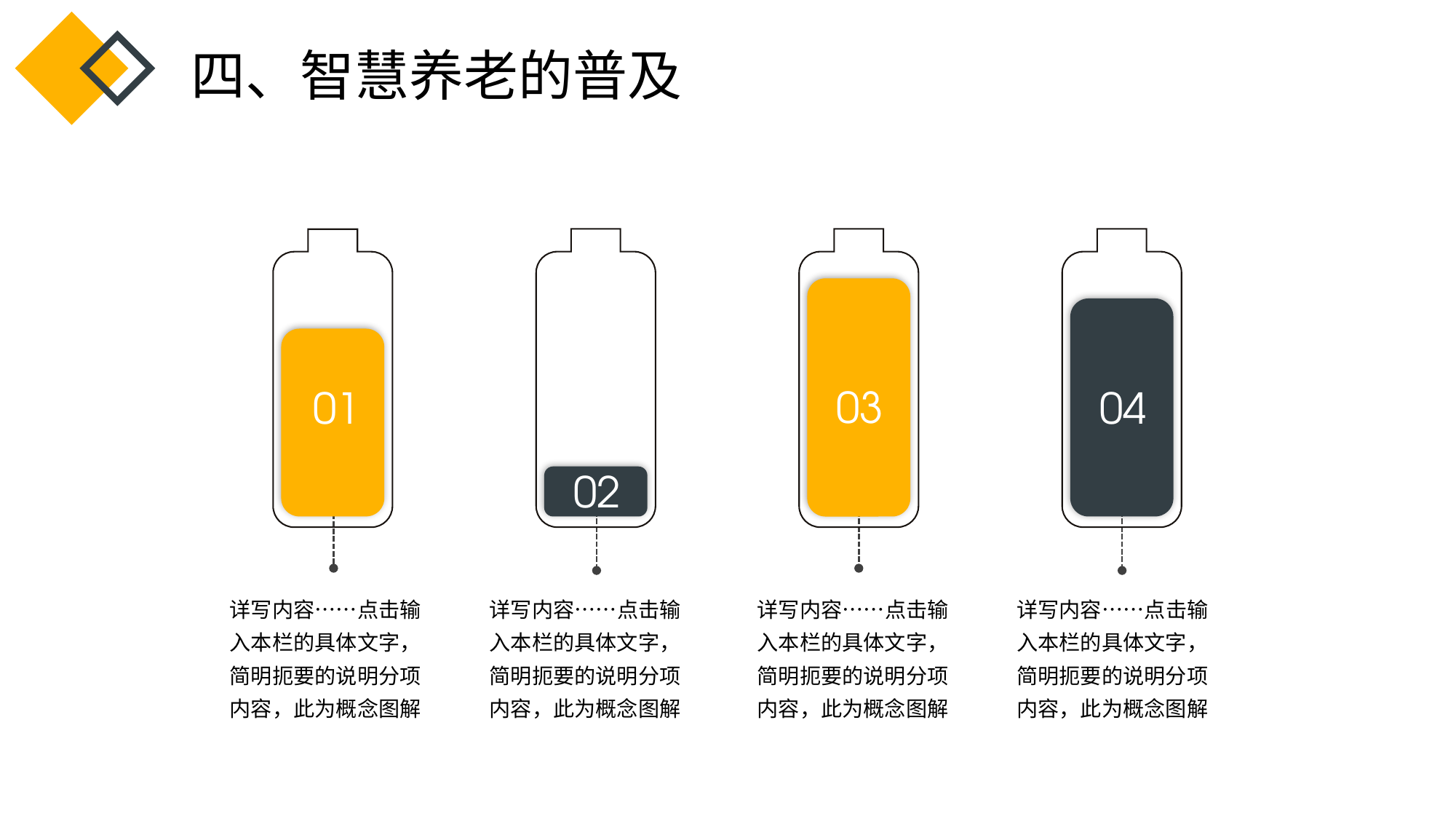

四、智慧养老的普及

04

03

02

01
详写内容……点击输入本栏的具体文字，简明扼要的说明分项内容，此为概念图解
详写内容……点击输入本栏的具体文字，简明扼要的说明分项内容，此为概念图解
详写内容……点击输入本栏的具体文字，简明扼要的说明分项内容，此为概念图解
详写内容……点击输入本栏的具体文字，简明扼要的说明分项内容，此为概念图解